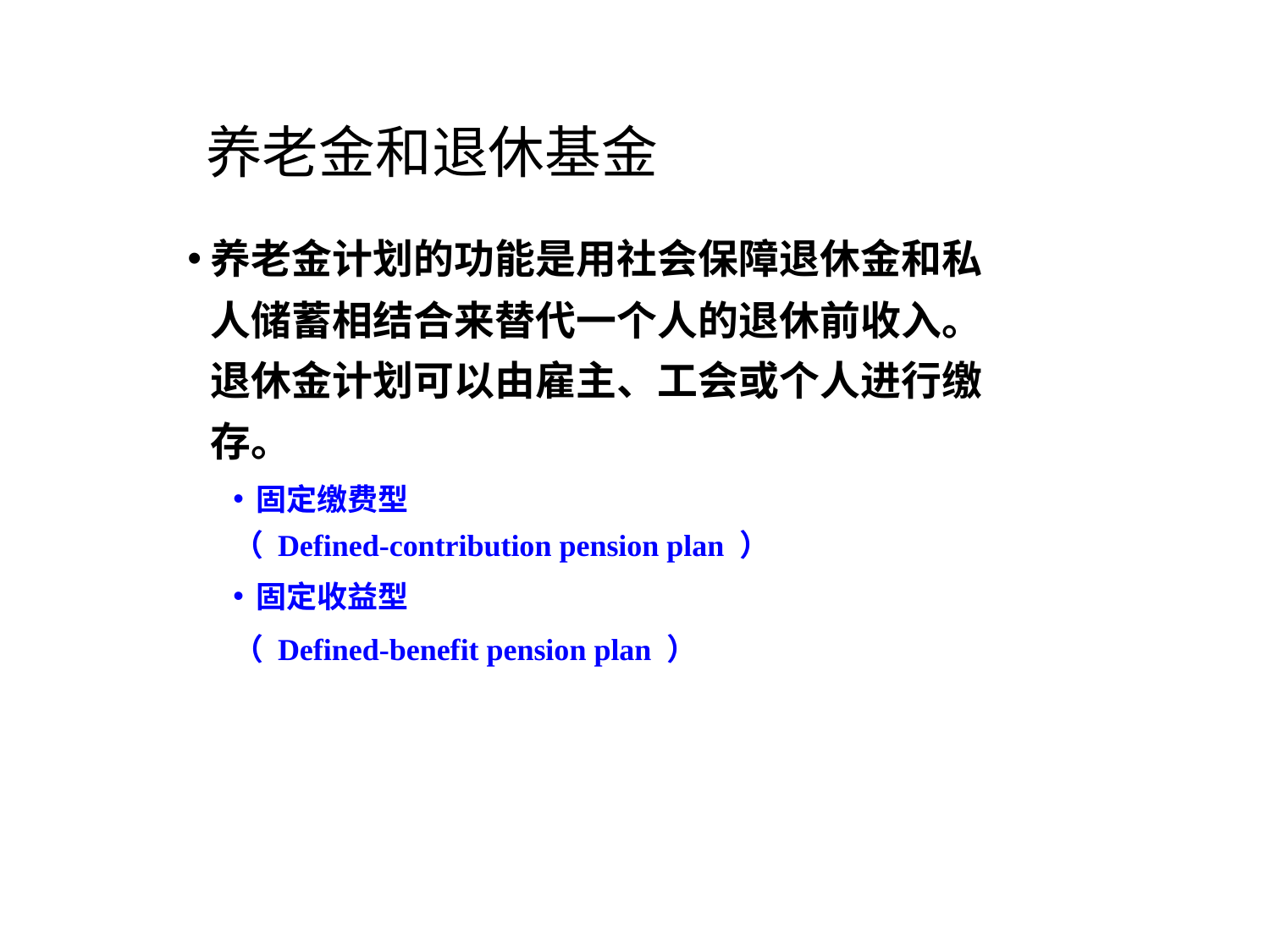

# 养老金和退休基金
养老金计划的功能是用社会保障退休金和私人储蓄相结合来替代一个人的退休前收入。退休金计划可以由雇主、工会或个人进行缴存。
固定缴费型
（ Defined-contribution pension plan ）
固定收益型
（ Defined-benefit pension plan ）